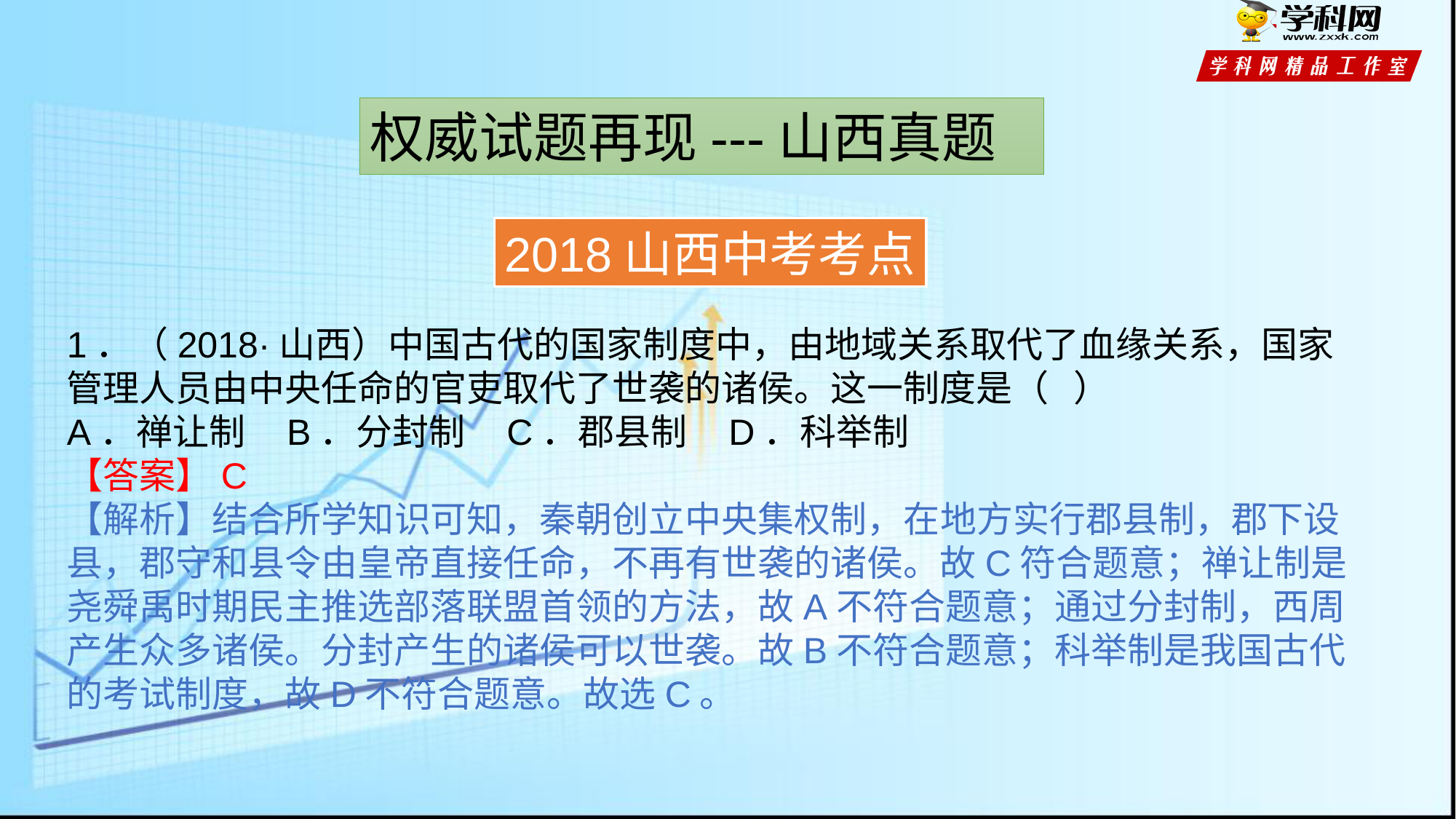

权威试题再现---山西真题
2018山西中考考点
1．（2018·山西）中国古代的国家制度中，由地域关系取代了血缘关系，国家管理人员由中央任命的官吏取代了世袭的诸侯。这一制度是（   ）
A．禅让制    B．分封制    C．郡县制    D．科举制
【答案】C
【解析】结合所学知识可知，秦朝创立中央集权制，在地方实行郡县制，郡下设县，郡守和县令由皇帝直接任命，不再有世袭的诸侯。故C符合题意；禅让制是尧舜禹时期民主推选部落联盟首领的方法，故A不符合题意；通过分封制，西周产生众多诸侯。分封产生的诸侯可以世袭。故B不符合题意；科举制是我国古代的考试制度，故D不符合题意。故选C。